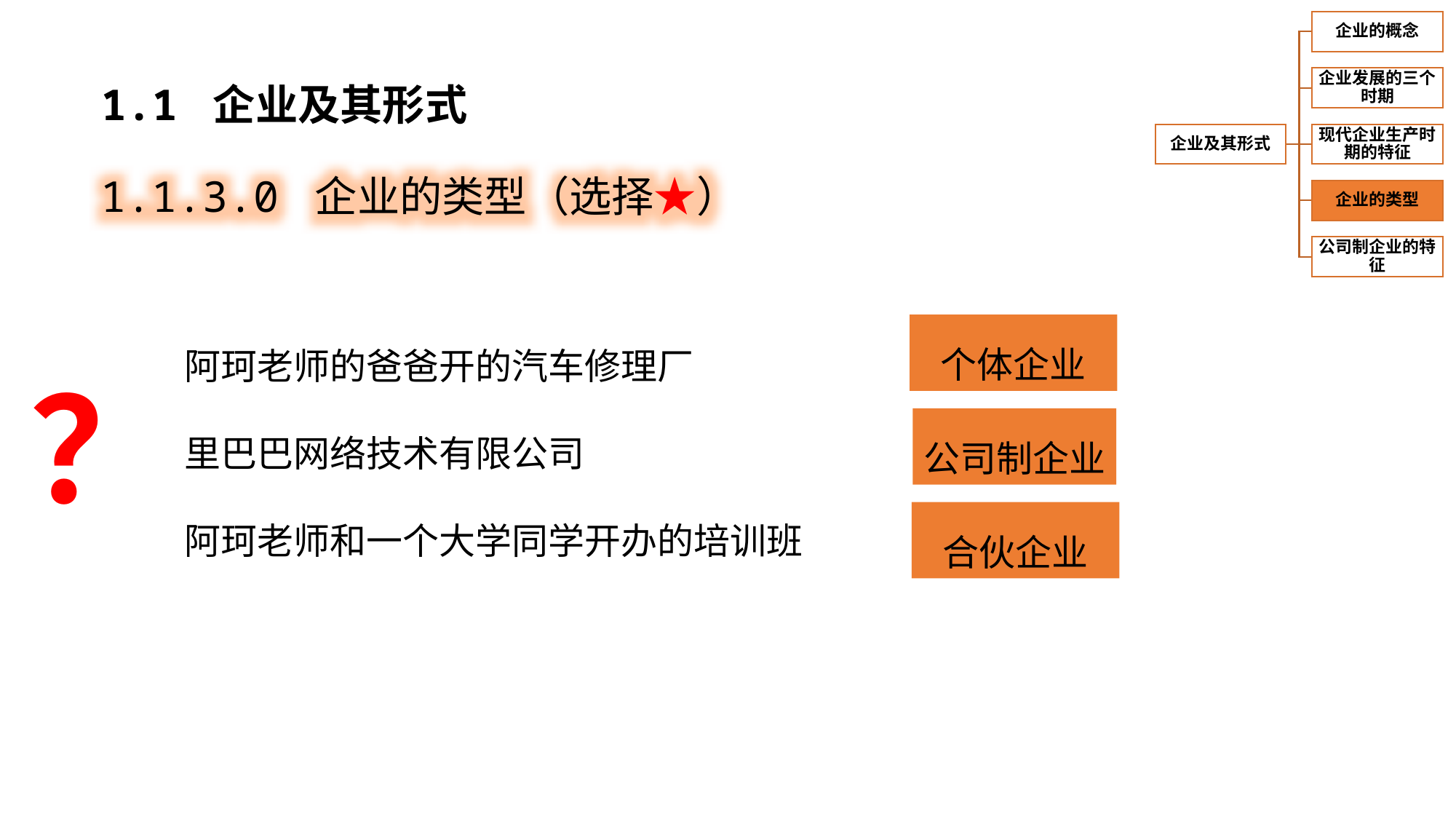

企业及其形式
企业的概念
企业发展的三个时期
现代企业生产时期的特征
企业的类型
公司制企业的特征
1.1 企业及其形式
1.1.3.0 企业的类型（选择★）
阿珂老师的爸爸开的汽车修理厂
里巴巴网络技术有限公司
阿珂老师和一个大学同学开办的培训班
个体企业
？
公司制企业
合伙企业